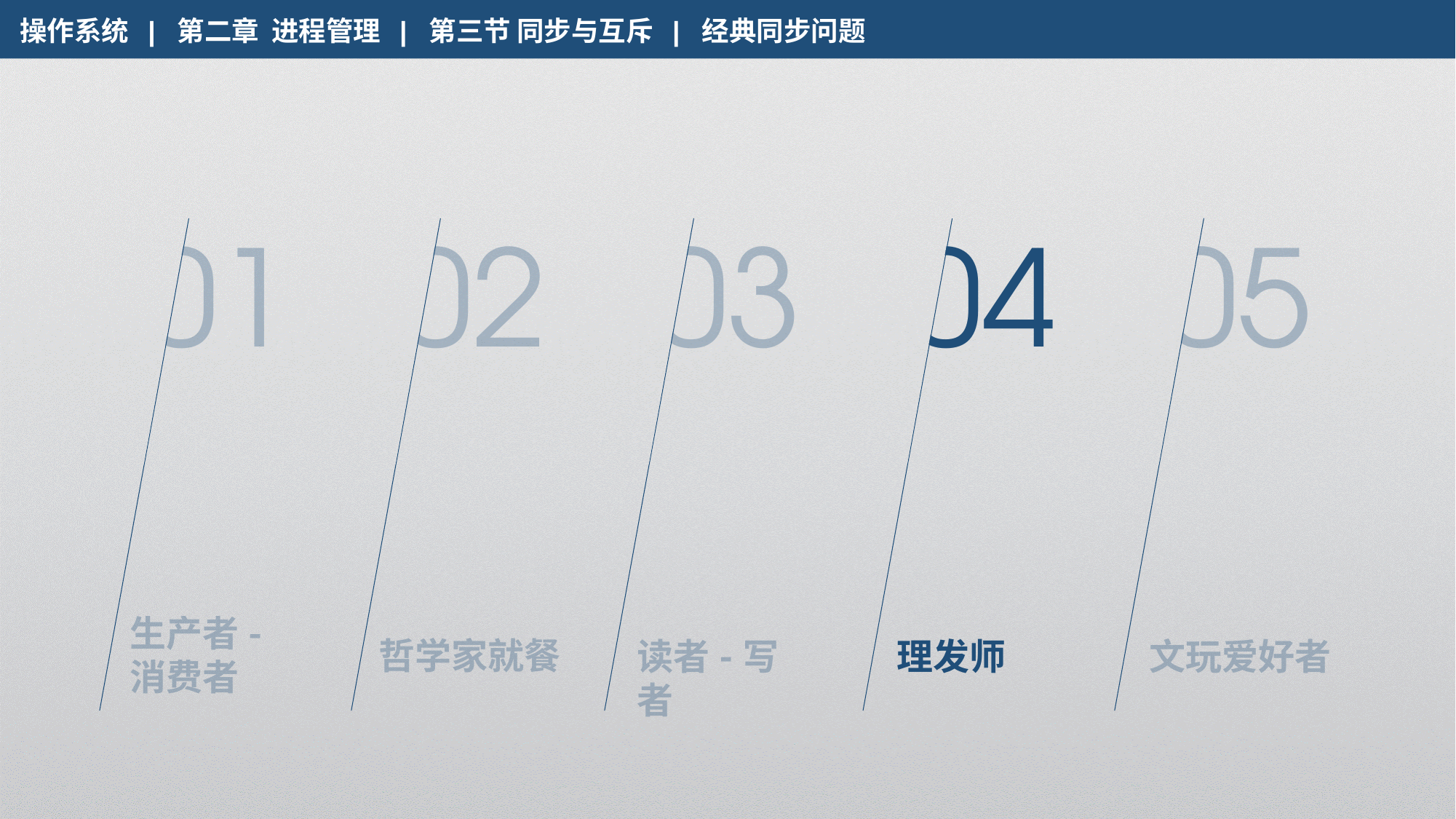

操作系统  |  第二章  进程管理  |  第三节 同步与互斥  |  经典同步问题

01
02
03
04
05
生产者-消费者
哲学家就餐
读者-写者
理发师
文玩爱好者